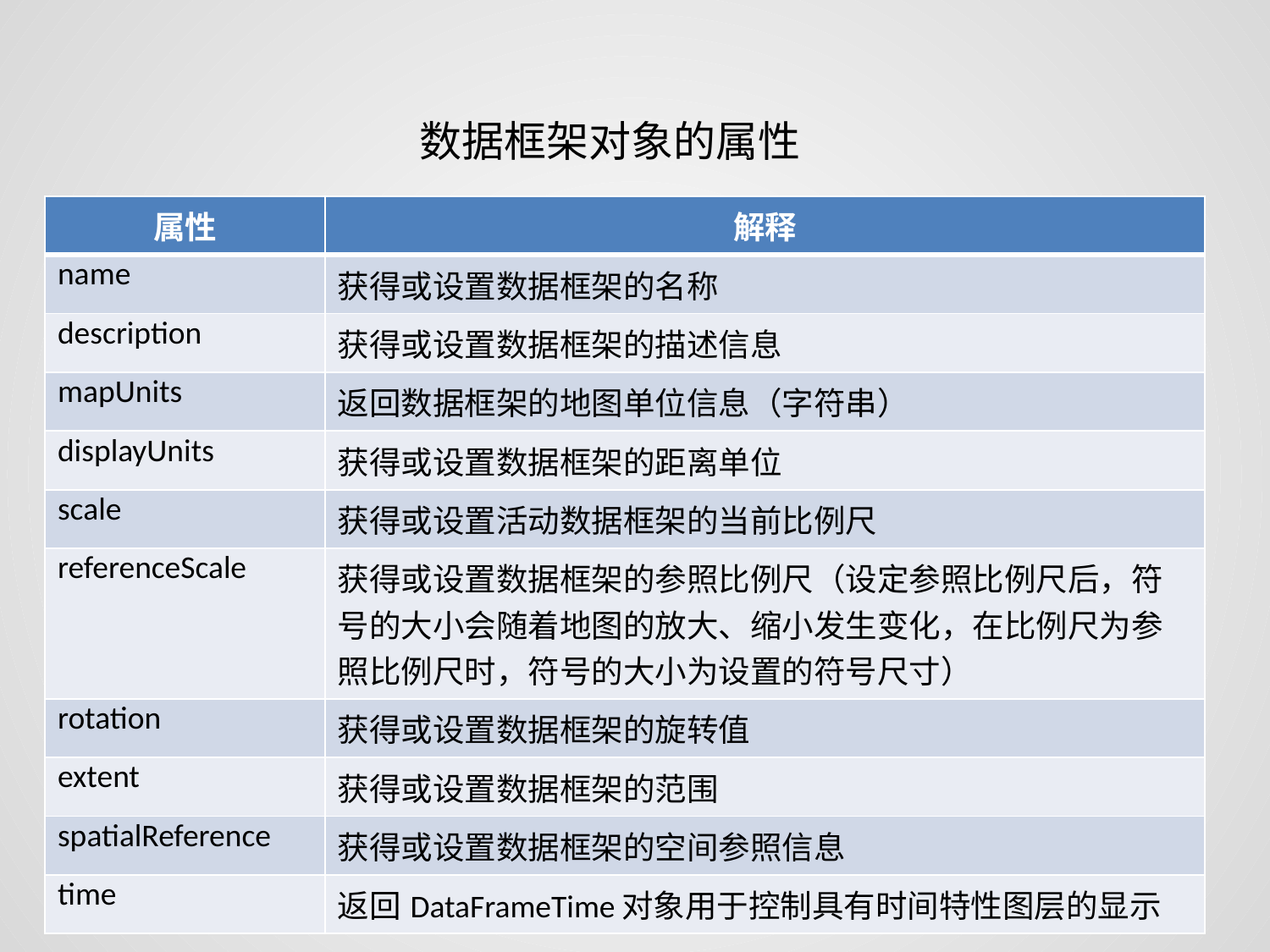

数据框架对象的属性
| 属性 | 解释 |
| --- | --- |
| name | 获得或设置数据框架的名称 |
| description | 获得或设置数据框架的描述信息 |
| mapUnits | 返回数据框架的地图单位信息（字符串） |
| displayUnits | 获得或设置数据框架的距离单位 |
| scale | 获得或设置活动数据框架的当前比例尺 |
| referenceScale | 获得或设置数据框架的参照比例尺（设定参照比例尺后，符号的大小会随着地图的放大、缩小发生变化，在比例尺为参照比例尺时，符号的大小为设置的符号尺寸） |
| rotation | 获得或设置数据框架的旋转值 |
| extent | 获得或设置数据框架的范围 |
| spatialReference | 获得或设置数据框架的空间参照信息 |
| time | 返回DataFrameTime对象用于控制具有时间特性图层的显示 |